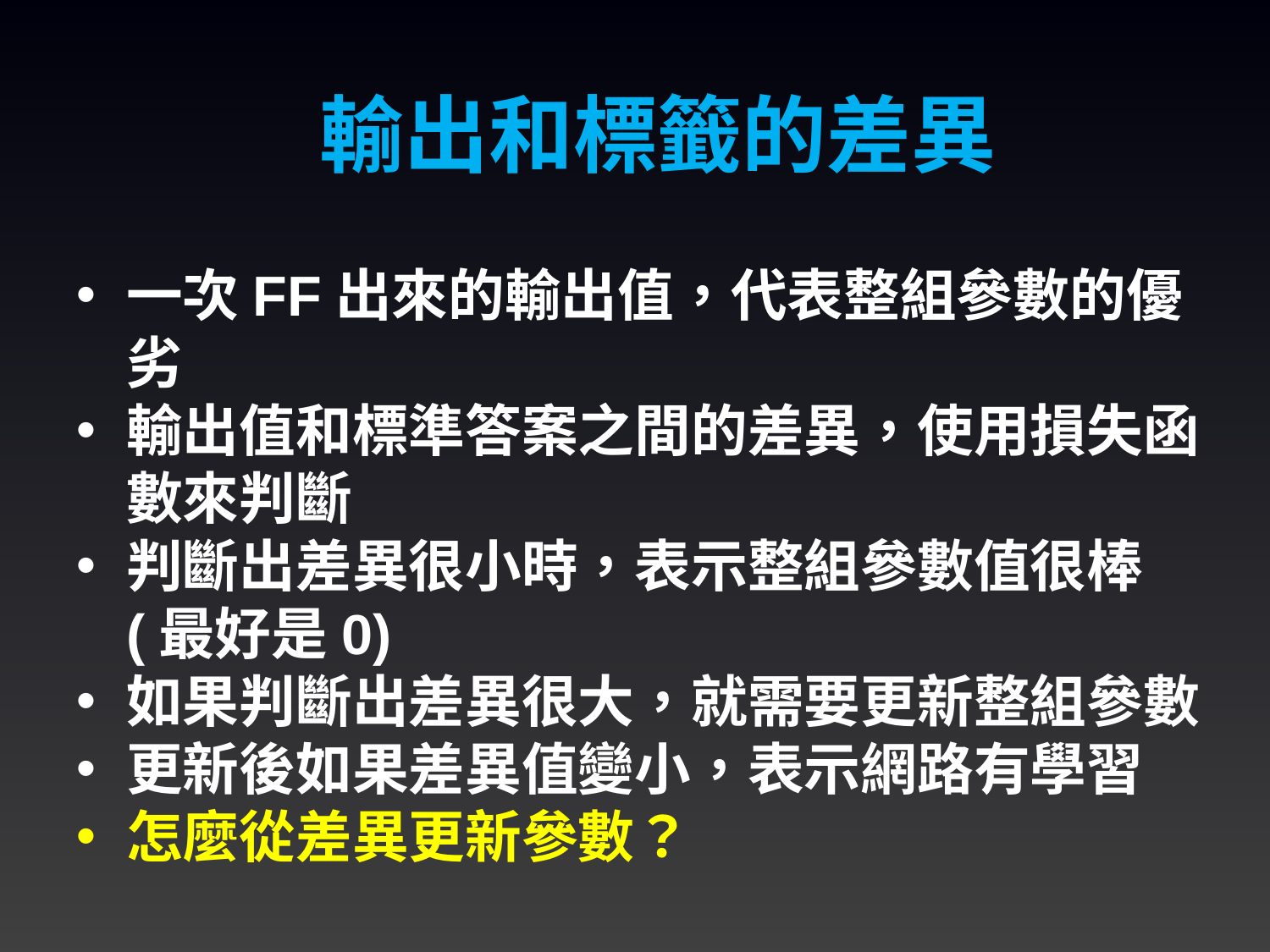

輸出和標籤的差異
一次FF出來的輸出值，代表整組參數的優劣
輸出值和標準答案之間的差異，使用損失函數來判斷
判斷出差異很小時，表示整組參數值很棒(最好是0)
如果判斷出差異很大，就需要更新整組參數
更新後如果差異值變小，表示網路有學習
怎麼從差異更新參數？